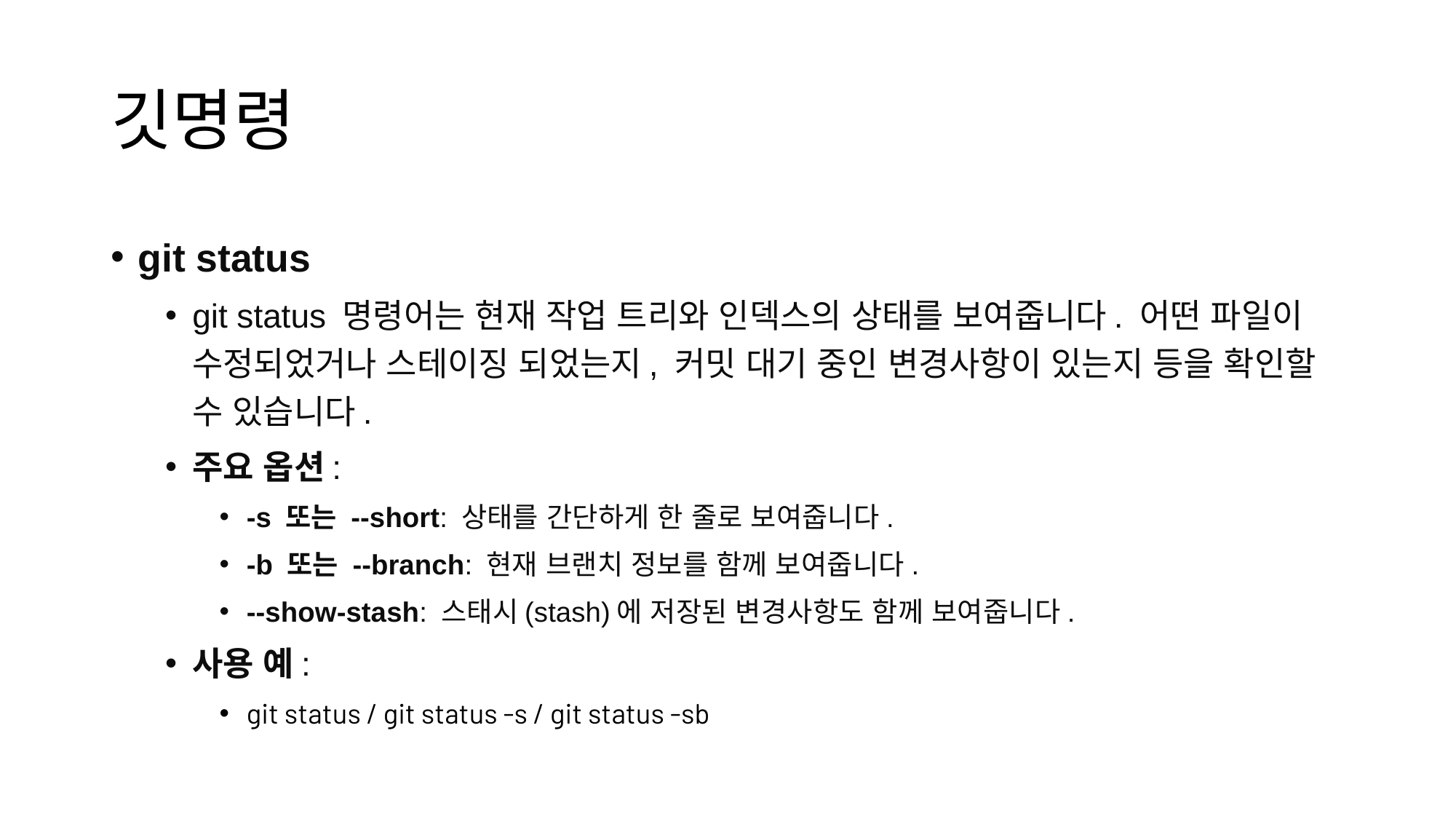

# 깃명령
git status
git status 명령어는 현재 작업 트리와 인덱스의 상태를 보여줍니다. 어떤 파일이 수정되었거나 스테이징 되었는지, 커밋 대기 중인 변경사항이 있는지 등을 확인할 수 있습니다.
주요 옵션:
-s 또는 --short: 상태를 간단하게 한 줄로 보여줍니다.
-b 또는 --branch: 현재 브랜치 정보를 함께 보여줍니다.
--show-stash: 스태시(stash)에 저장된 변경사항도 함께 보여줍니다.
사용 예:
git status / git status -s / git status -sb